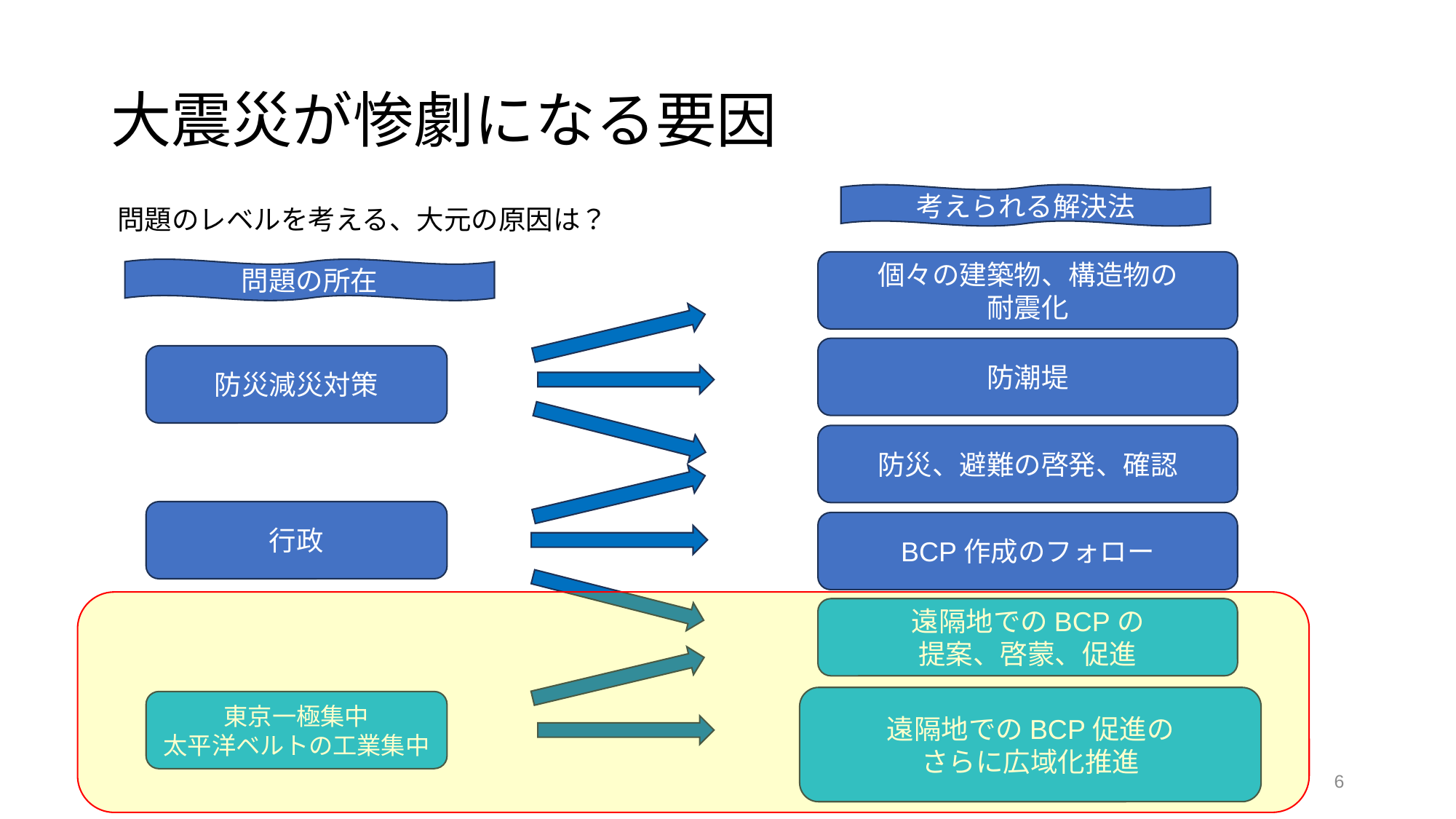

# 大震災が惨劇になる要因
考えられる解決法
問題のレベルを考える、大元の原因は？
個々の建築物、構造物の
耐震化
問題の所在

防潮堤
防災減災対策

防災、避難の啓発、確認

行政
BCP作成のフォロー

遠隔地でのBCPの
提案、啓蒙、促進

遠隔地でのBCP促進の
さらに広域化推進
東京一極集中
太平洋ベルトの工業集中

6